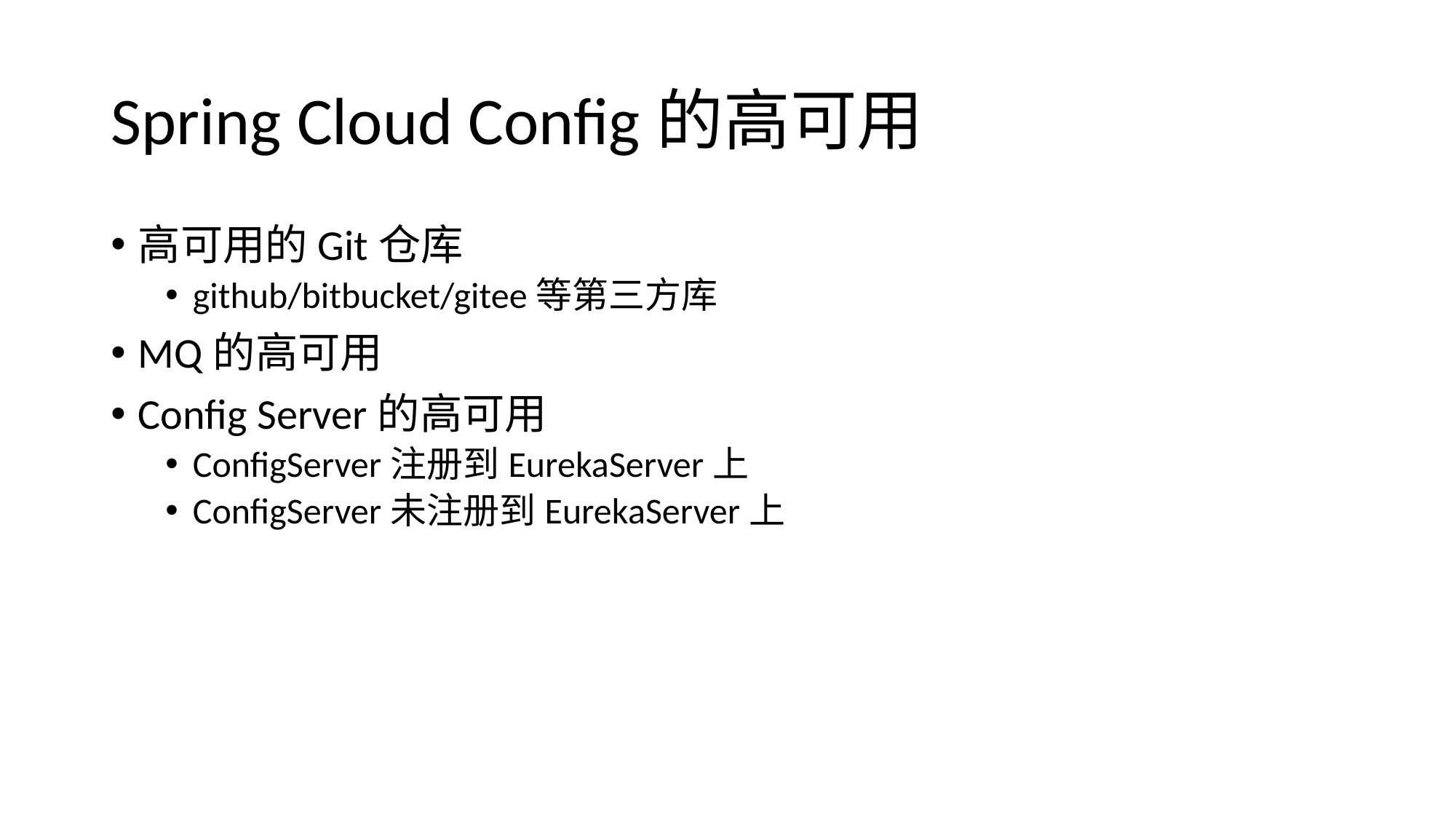

# Spring Cloud Config的高可用
高可用的Git仓库
github/bitbucket/gitee等第三方库
MQ的高可用
Config Server的高可用
ConfigServer注册到EurekaServer上
ConfigServer未注册到EurekaServer上